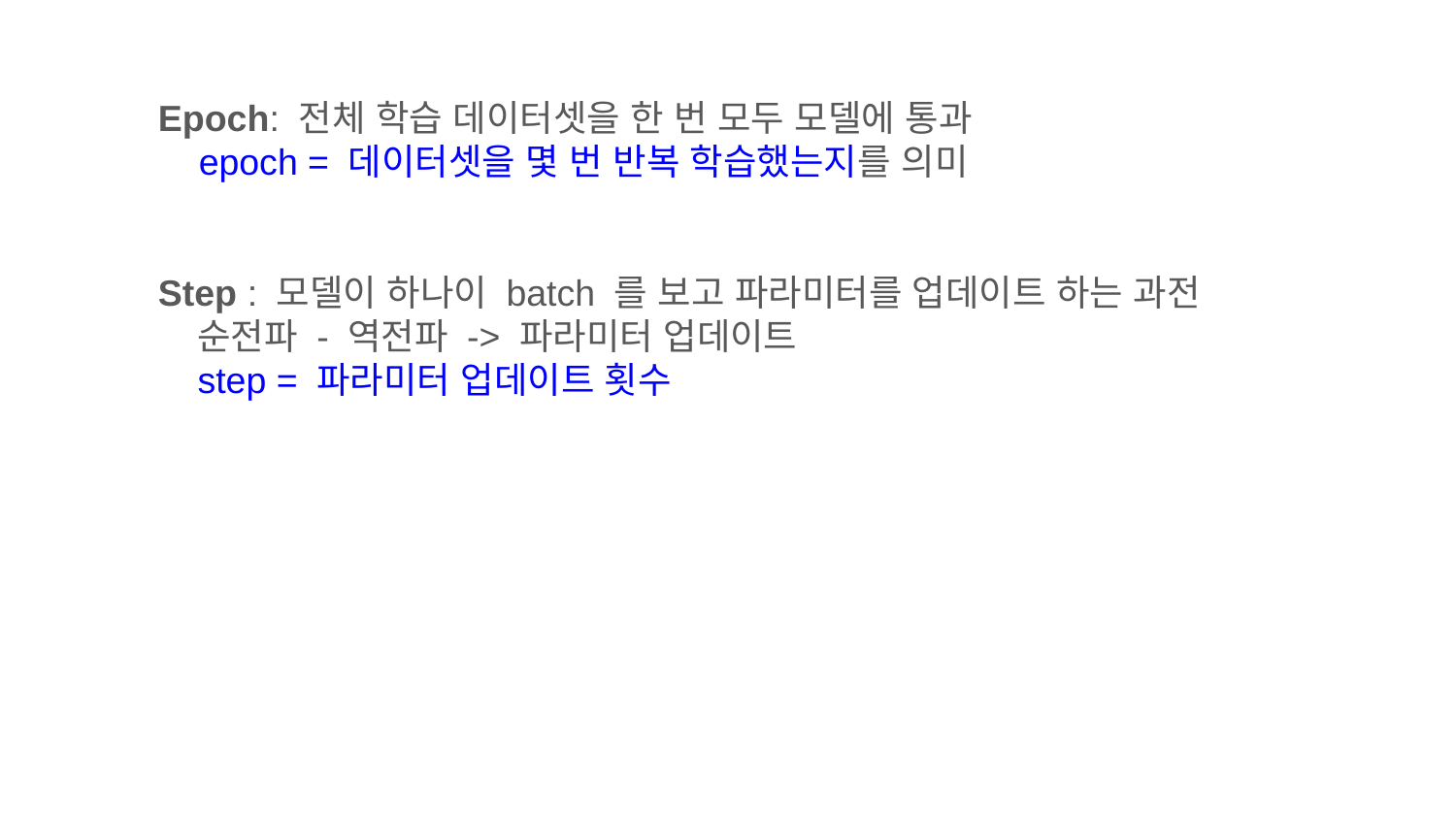

Epoch: 전체 학습 데이터셋을 한 번 모두 모델에 통과
    epoch = 데이터셋을 몇 번 반복 학습했는지를 의미

Step : 모델이 하나이 batch 를 보고 파라미터를 업데이트 하는 과전
   순전파 - 역전파 -> 파라미터 업데이트
   step = 파라미터 업데이트 횟수